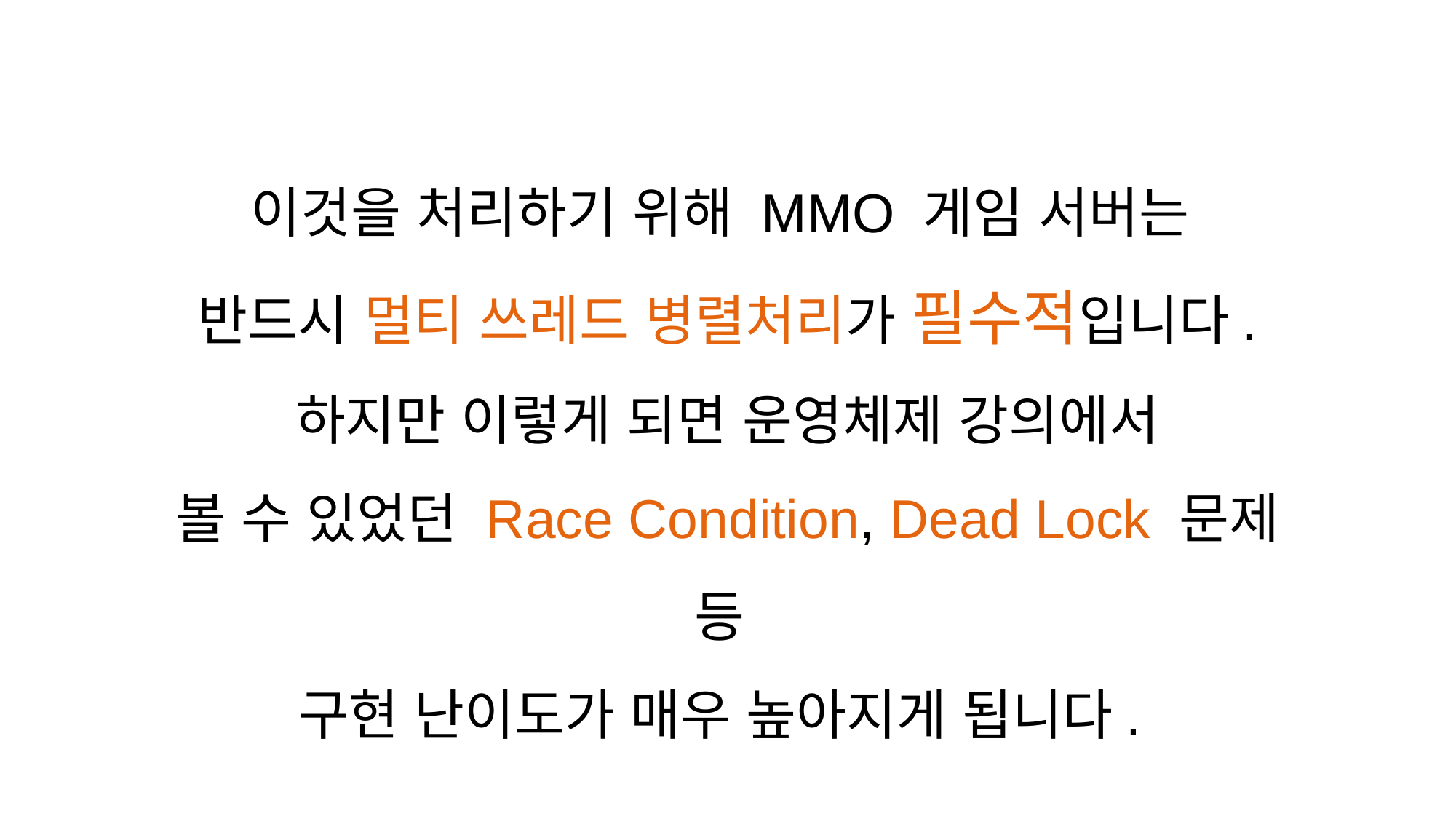

이것을 처리하기 위해 MMO 게임 서버는
반드시 멀티 쓰레드 병렬처리가 필수적입니다.
하지만 이렇게 되면 운영체제 강의에서
볼 수 있었던 Race Condition, Dead Lock 문제 등
구현 난이도가 매우 높아지게 됩니다.